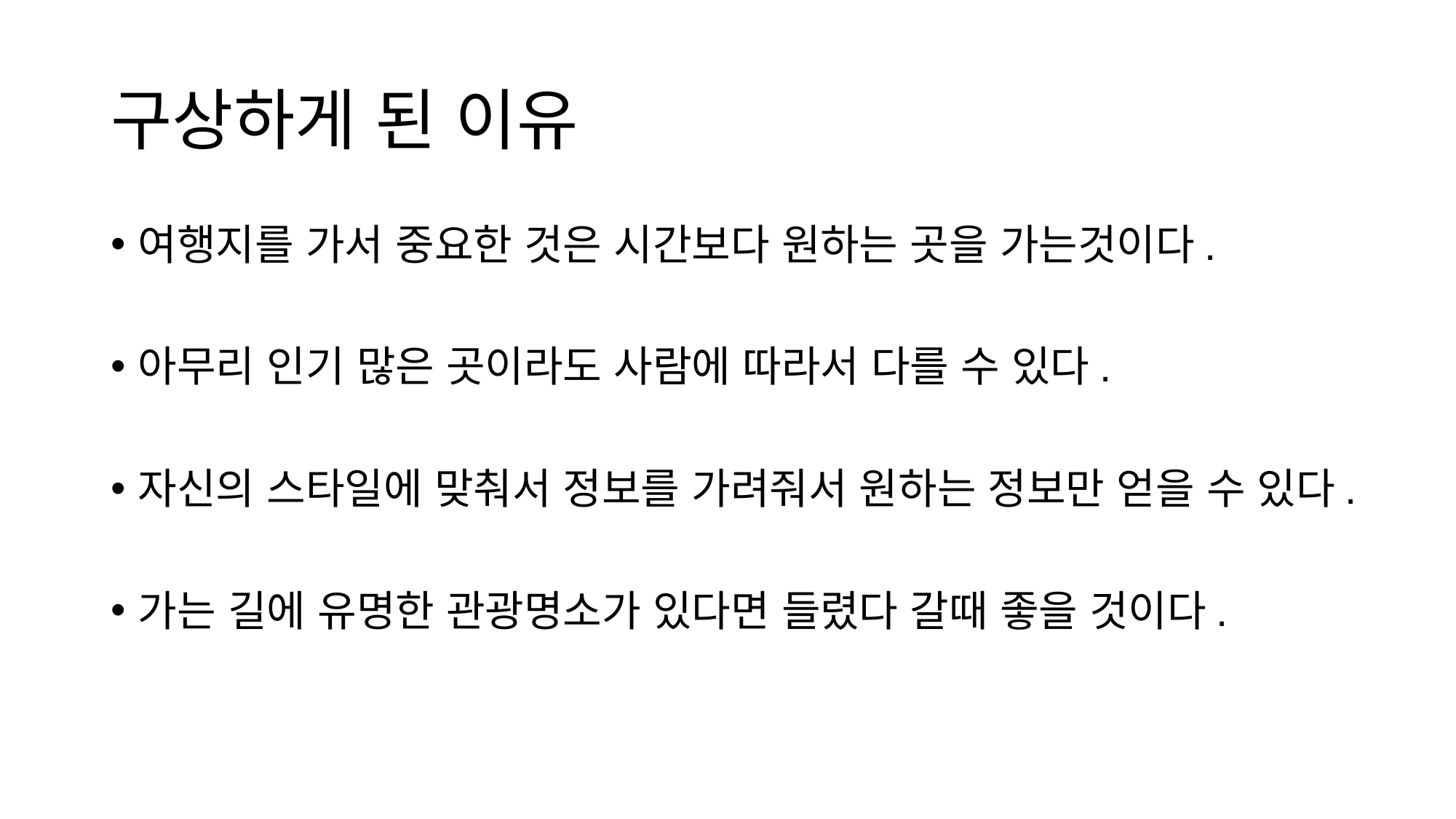

# 구상하게 된 이유
여행지를 가서 중요한 것은 시간보다 원하는 곳을 가는것이다.

아무리 인기 많은 곳이라도 사람에 따라서 다를 수 있다.

자신의 스타일에 맞춰서 정보를 가려줘서 원하는 정보만 얻을 수 있다.

가는 길에 유명한 관광명소가 있다면 들렸다 갈때 좋을 것이다.